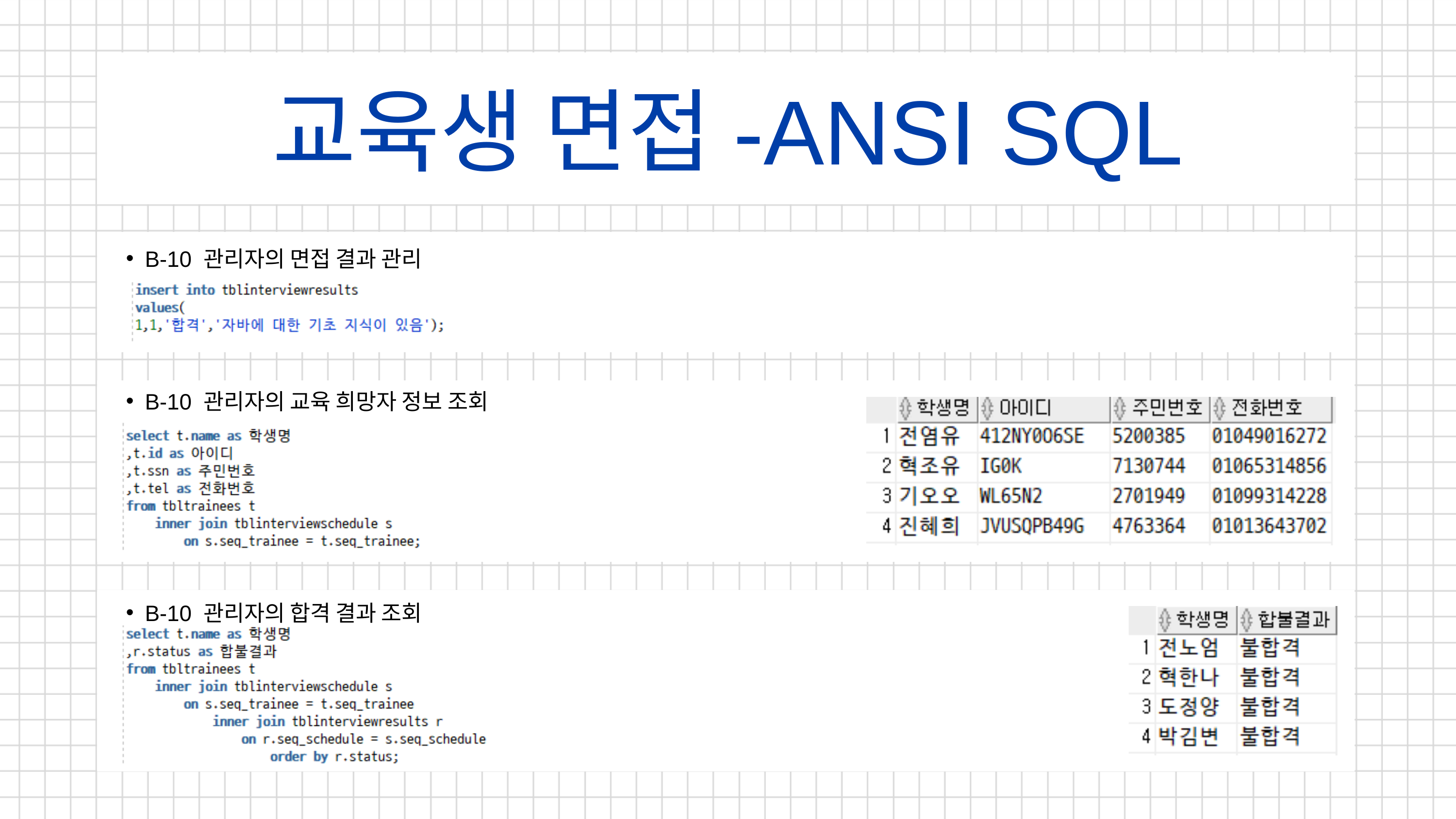

교육생 면접-ANSI SQL

B-10 관리자의 면접 결과 관리

B-10 관리자의 교육 희망자 정보 조회

B-10 관리자의 합격 결과 조회